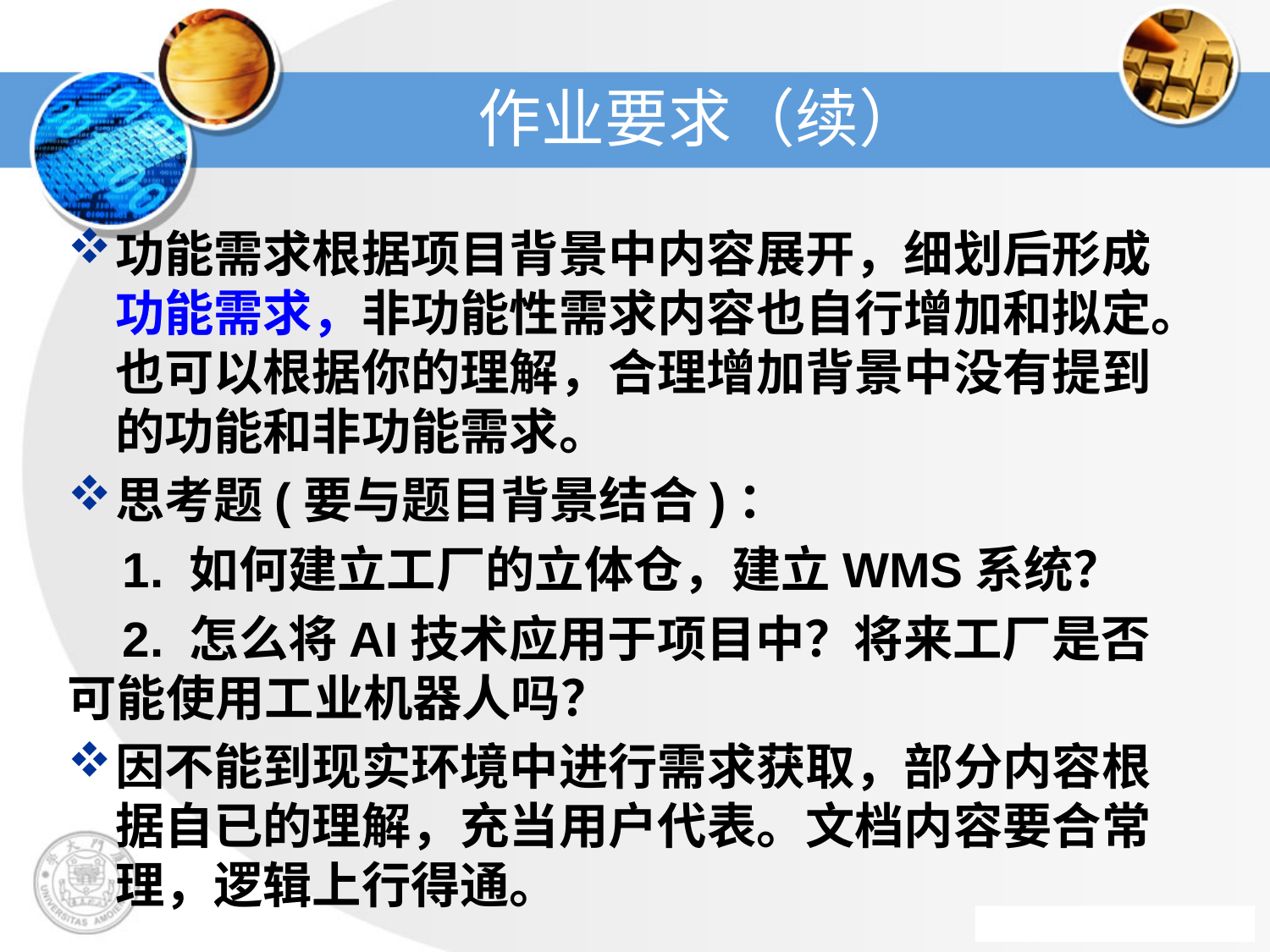

# 作业要求（续）
功能需求根据项目背景中内容展开，细划后形成功能需求，非功能性需求内容也自行增加和拟定。也可以根据你的理解，合理增加背景中没有提到的功能和非功能需求。
思考题(要与题目背景结合)：
    1. 如何建立工厂的立体仓，建立WMS系统？
    2. 怎么将AI技术应用于项目中？将来工厂是否可能使用工业机器人吗？
因不能到现实环境中进行需求获取，部分内容根据自已的理解，充当用户代表。文档内容要合常理，逻辑上行得通。